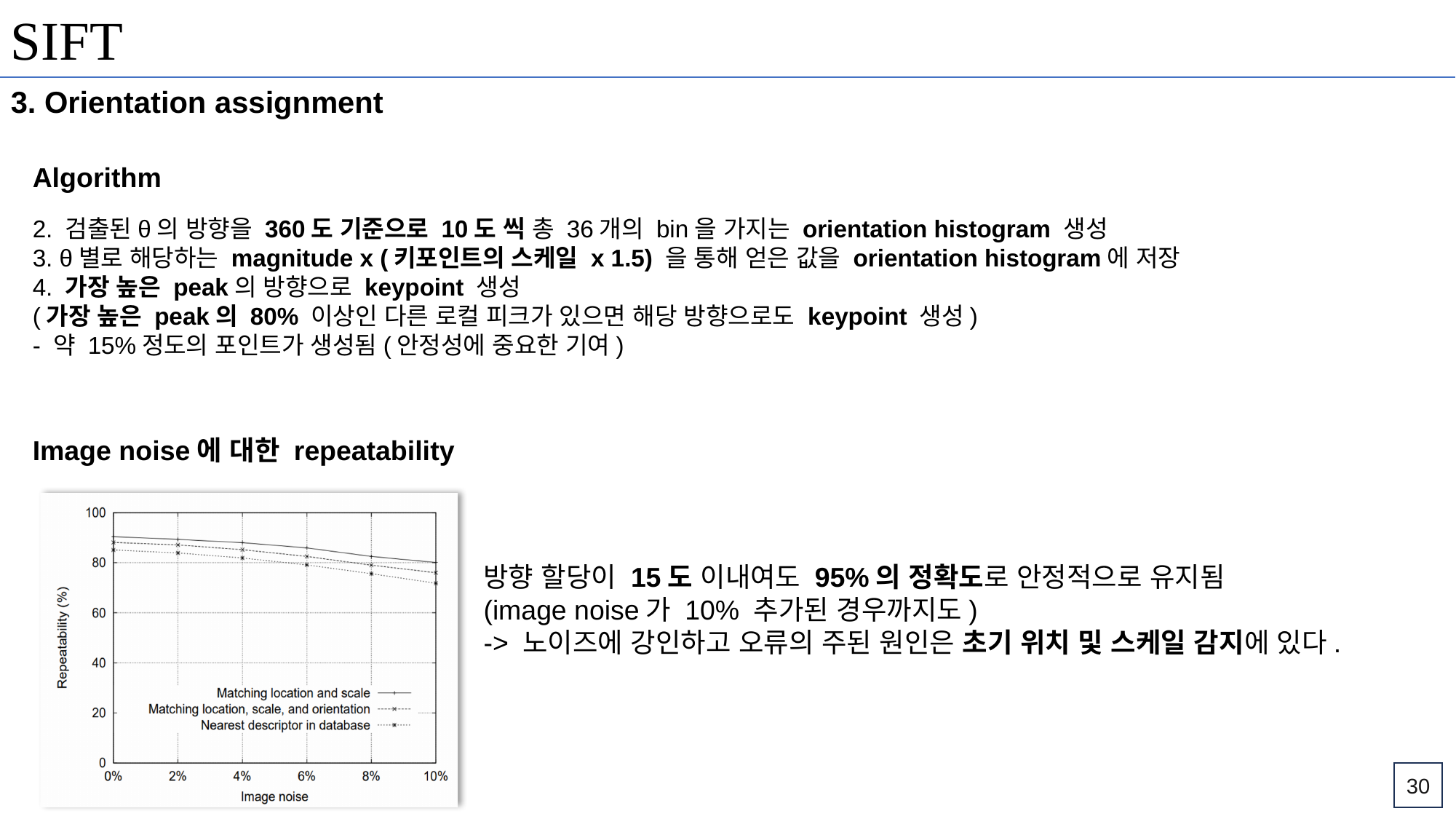

SIFT
3. Orientation assignment
Algorithm
2. 검출된θ의 방향을 360도 기준으로 10도 씩 총 36개의 bin을 가지는 orientation histogram 생성
3. θ별로 해당하는 magnitude x (키포인트의 스케일 x 1.5) 을 통해 얻은 값을 orientation histogram에 저장
4. 가장 높은 peak의 방향으로 keypoint 생성
(가장 높은 peak의 80% 이상인 다른 로컬 피크가 있으면 해당 방향으로도 keypoint 생성)
- 약 15%정도의 포인트가 생성됨(안정성에 중요한 기여)
Image noise에 대한 repeatability

방향 할당이 15도 이내여도 95%의 정확도로 안정적으로 유지됨
(image noise가 10% 추가된 경우까지도)
-> 노이즈에 강인하고 오류의 주된 원인은 초기 위치 및 스케일 감지에 있다.
30